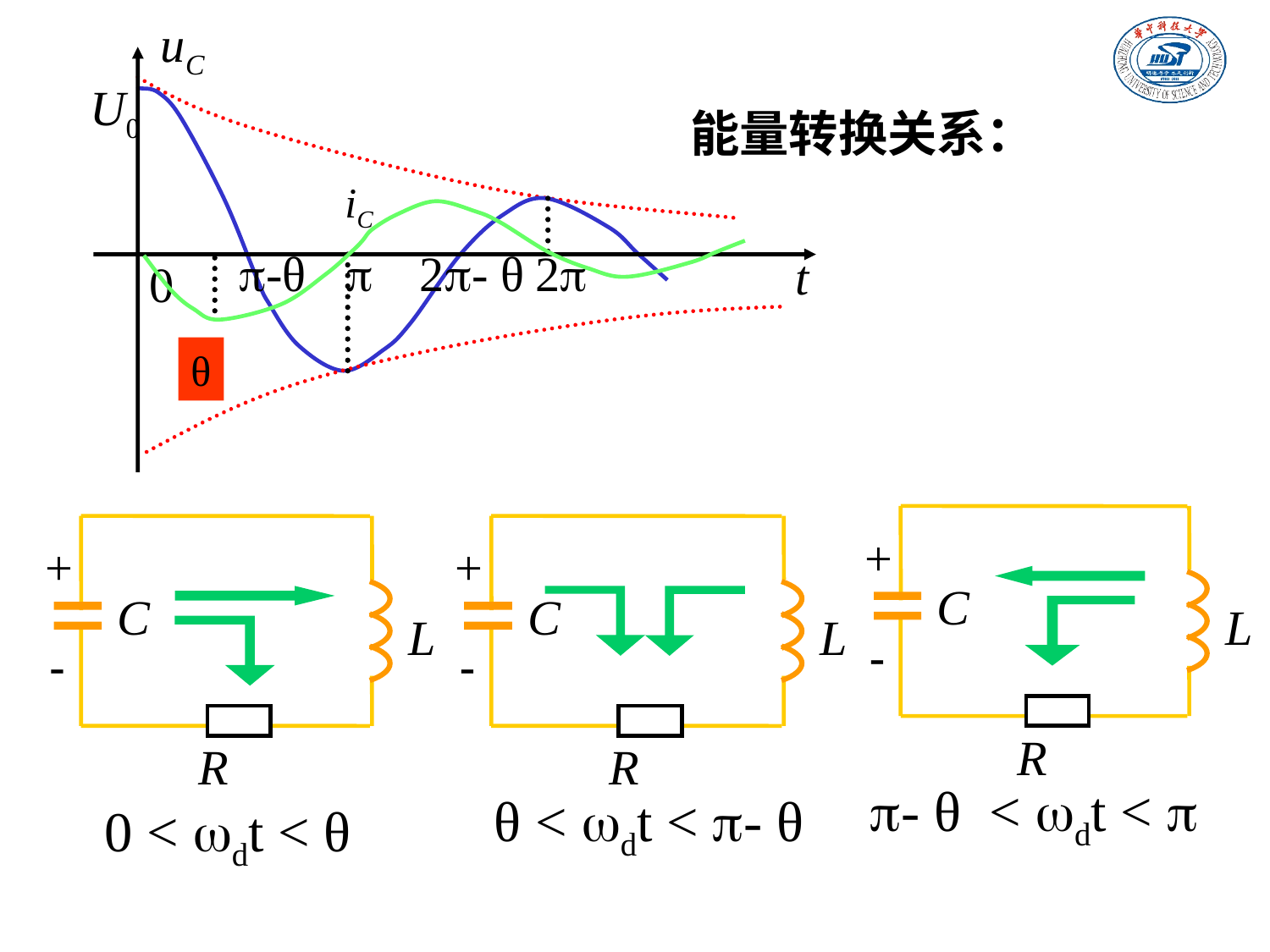

uC

U0

π-θ
π
2π- θ
2π
t
0

能量转换关系：
iC

θ

+

C

L

-

R

+

C

L

-

R

+

C

L

-

R

π- θ  < ωdt < π
 θ < ωdt < π- θ
0 < ωdt < θ